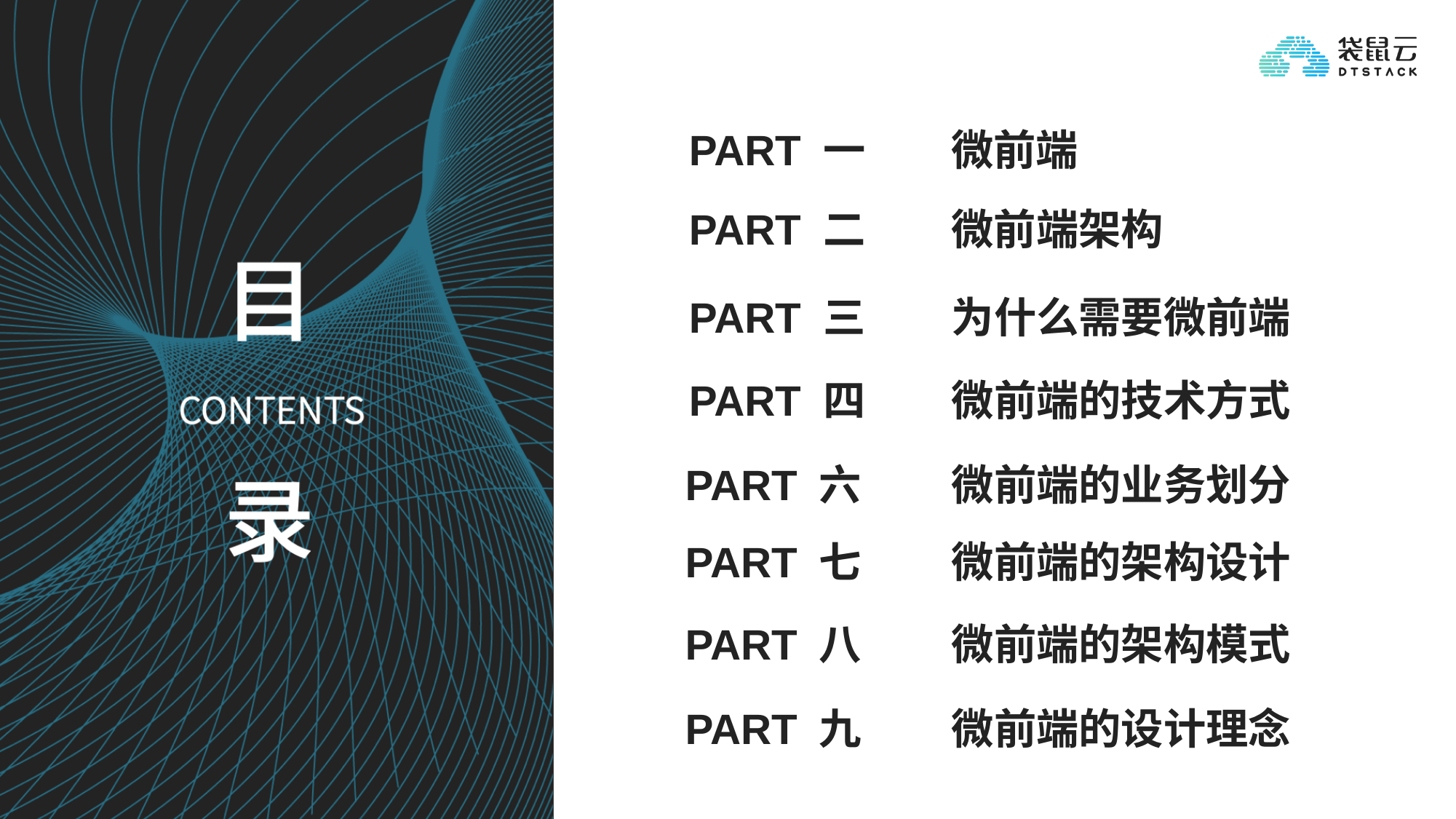

PART 一
微前端
PART 二
微前端架构
PART 三
为什么需要微前端
PART 四
微前端的技术方式
PART 六
微前端的业务划分
PART 七
微前端的架构设计
PART 八
微前端的架构模式
PART 九
微前端的设计理念